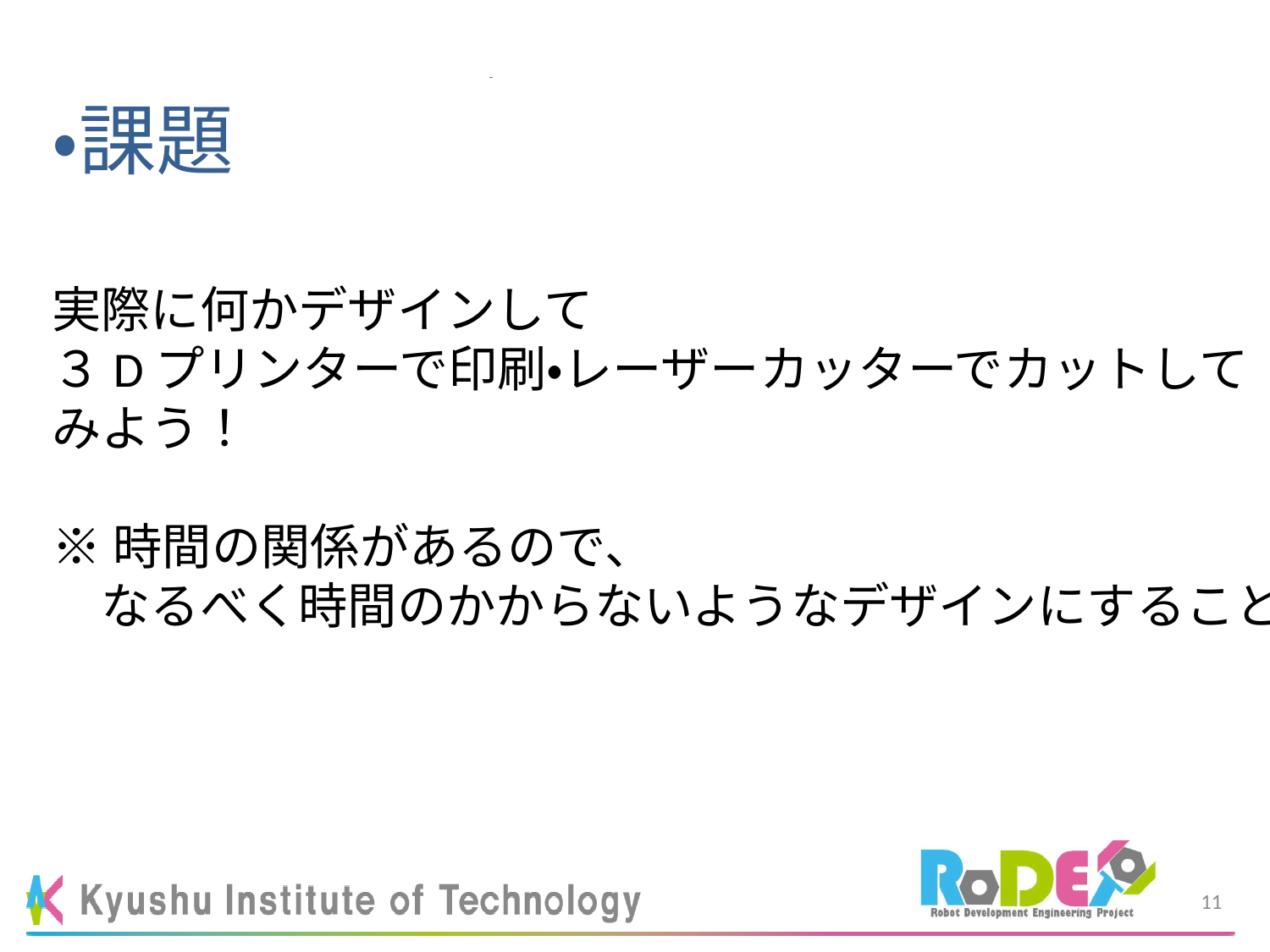

# ・課題
実際に何かデザインして
３Dプリンターで印刷・レーザーカッターでカットしてみよう！

※時間の関係があるので、
　なるべく時間のかからないようなデザインにすること
11